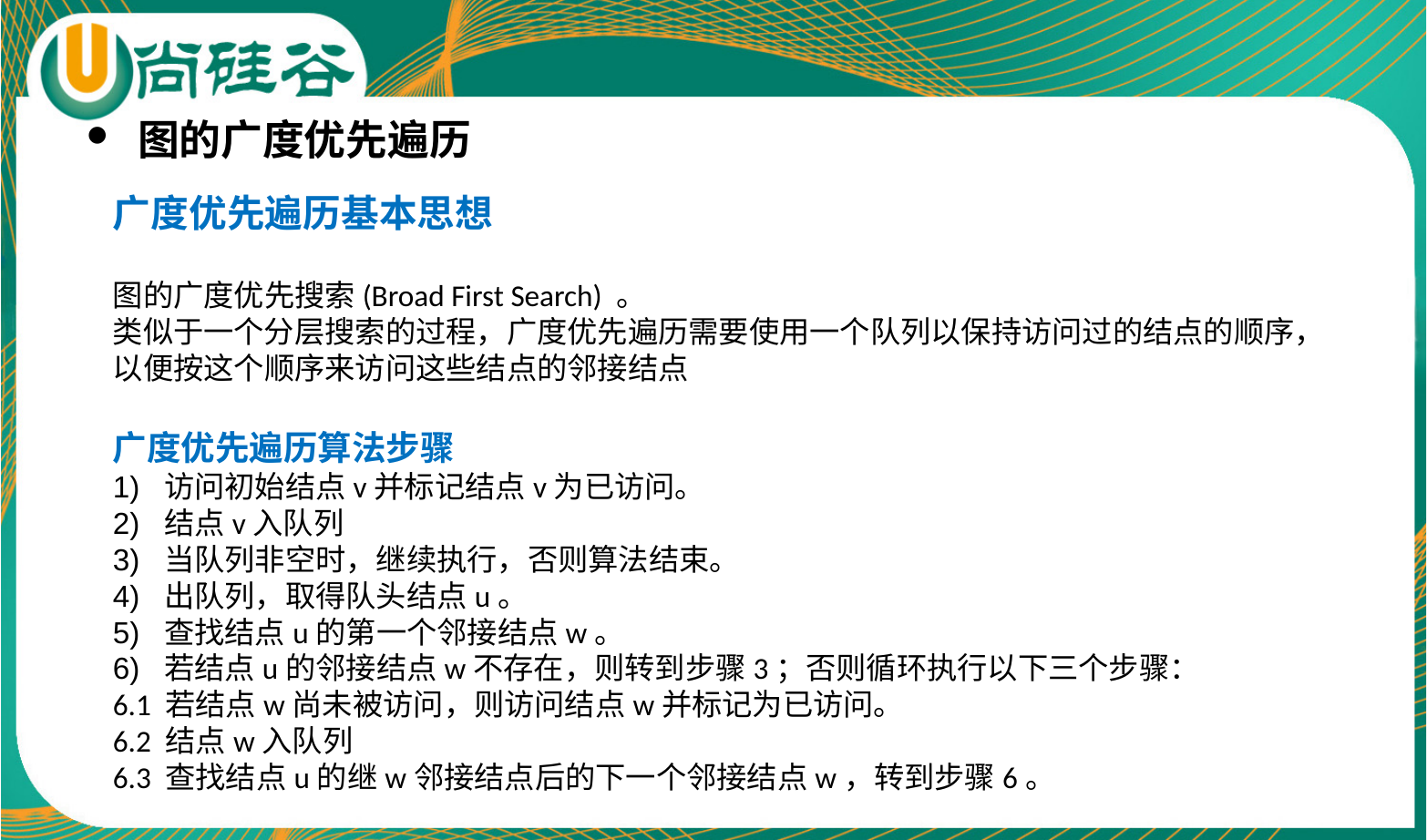

图的广度优先遍历
广度优先遍历基本思想

图的广度优先搜索(Broad First Search) 。
类似于一个分层搜索的过程，广度优先遍历需要使用一个队列以保持访问过的结点的顺序，以便按这个顺序来访问这些结点的邻接结点

广度优先遍历算法步骤
访问初始结点v并标记结点v为已访问。
结点v入队列
当队列非空时，继续执行，否则算法结束。
出队列，取得队头结点u。
查找结点u的第一个邻接结点w。
若结点u的邻接结点w不存在，则转到步骤3；否则循环执行以下三个步骤：
6.1 若结点w尚未被访问，则访问结点w并标记为已访问。
6.2 结点w入队列
6.3 查找结点u的继w邻接结点后的下一个邻接结点w，转到步骤6。